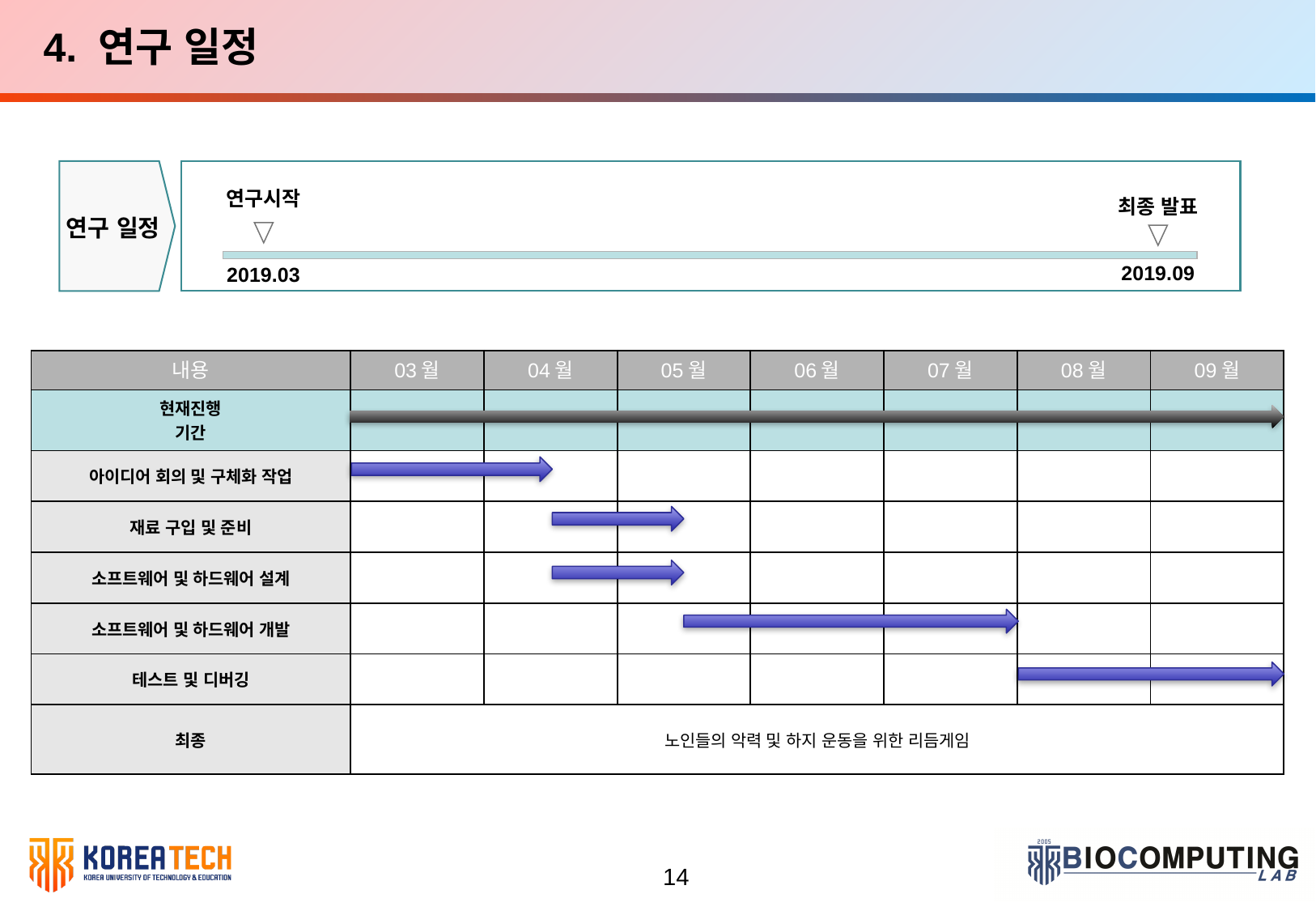

4. 연구 일정
6. 연구 일정

연구 일정

연구시작
최종 발표

2019.09
2019.03
| 내용 | 03월 | 04월 | 05월 | 06월 | 07월 | 08월 | 09월 |
| --- | --- | --- | --- | --- | --- | --- | --- |
| 현재진행 기간 |  |  |  |  |  |  |  |
| 아이디어 회의 및 구체화 작업 |  |  |  |  |  |  |  |
| 재료 구입 및 준비 |  |  |  |  |  |  |  |
| 소프트웨어 및 하드웨어 설계 |  |  |  |  |  |  |  |
| 소프트웨어 및 하드웨어 개발 |  |  |  |  |  |  |  |
| 테스트 및 디버깅 |  |  |  |  |  |  |  |
| 최종 | 노인들의 악력 및 하지 운동을 위한 리듬게임 |  |  |  |  |  |  |

14